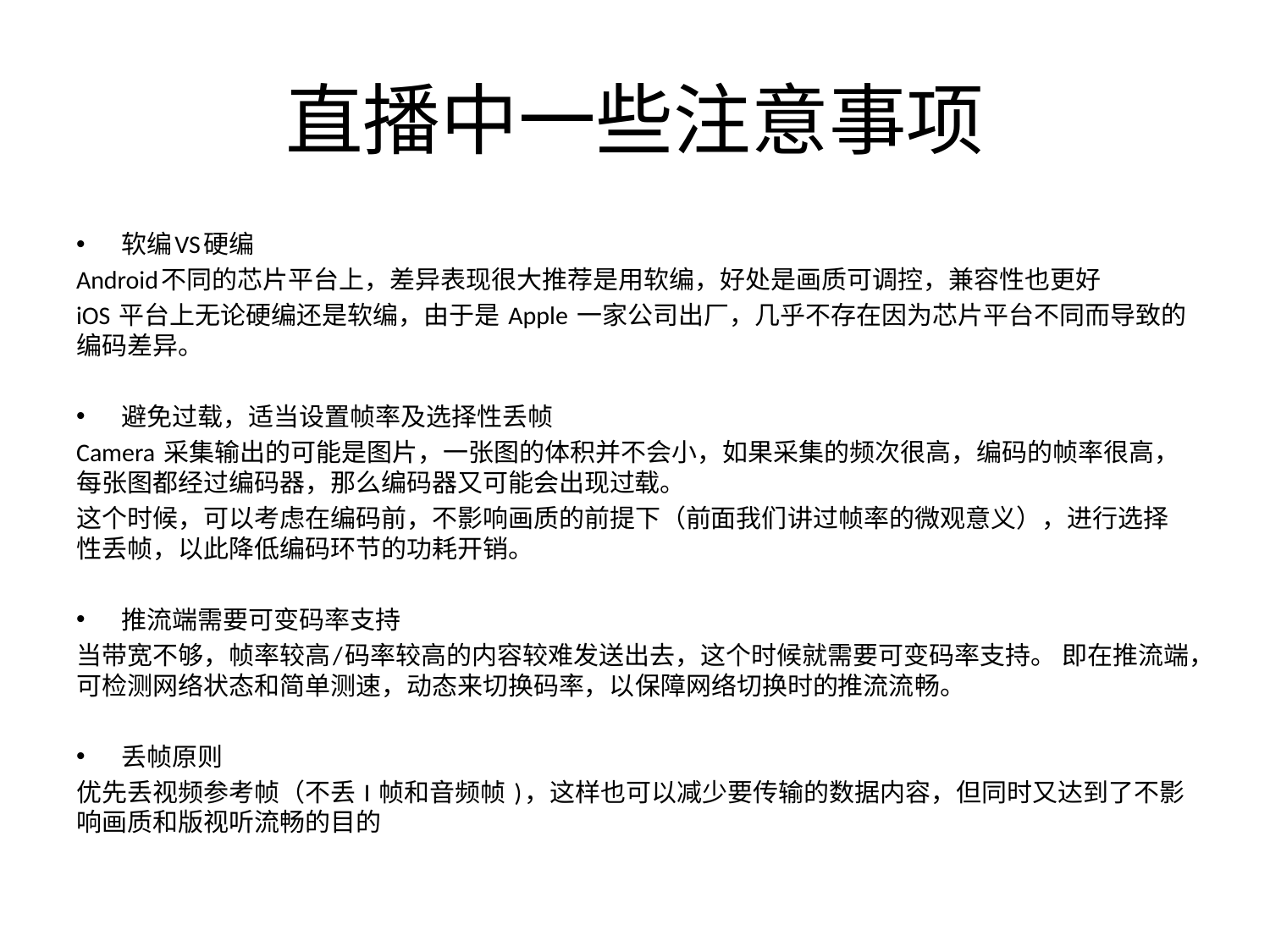

# 直播中一些注意事项
软编VS硬编
Android不同的芯片平台上，差异表现很大推荐是用软编，好处是画质可调控，兼容性也更好
iOS 平台上无论硬编还是软编，由于是 Apple 一家公司出厂，几乎不存在因为芯片平台不同而导致的编码差异。

避免过载，适当设置帧率及选择性丢帧﻿﻿
Camera 采集输出的可能是图片，一张图的体积并不会小，如果采集的频次很高，编码的帧率很高，每张图都经过编码器，那么编码器又可能会出现过载。﻿﻿
这个时候，可以考虑在编码前，不影响画质的前提下（前面我们讲过帧率的微观意义），进行选择性丢帧，以此降低编码环节的功耗开销。﻿﻿

推流端需要可变码率支持
当带宽不够，帧率较高/码率较高的内容较难发送出去，这个时候就需要可变码率支持。﻿﻿即在推流端，可检测网络状态和简单测速，动态来切换码率，以保障网络切换时的推流流畅。﻿﻿

丢帧原则
优先丢视频参考帧（不丢 I 帧和音频帧 )，这样也可以减少要传输的数据内容，但同时又达到了不影响画质和版视听流畅的目的